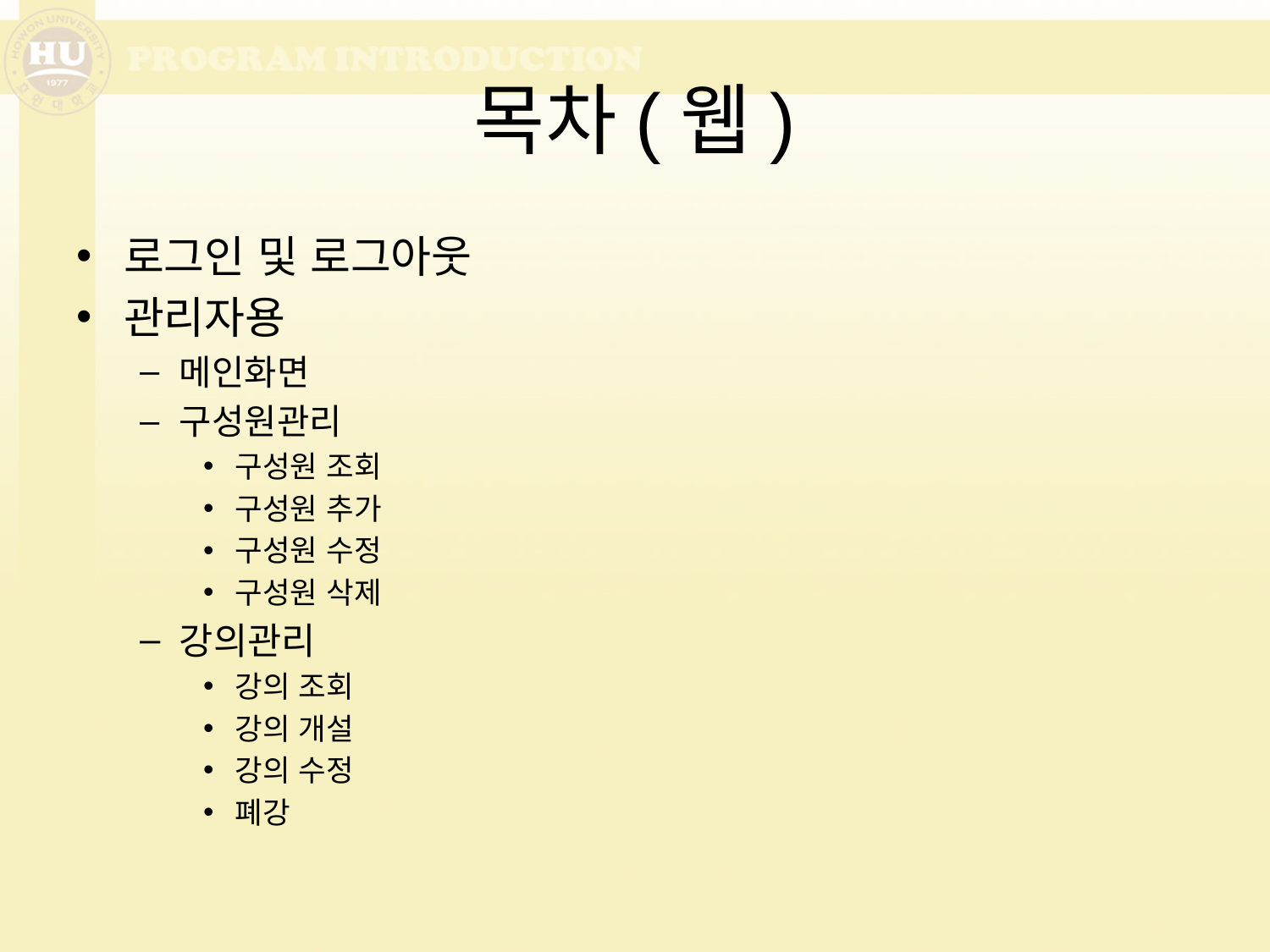

# 목차(웹)
로그인 및 로그아웃
관리자용
메인화면
구성원관리
구성원 조회
구성원 추가
구성원 수정
구성원 삭제
강의관리
강의 조회
강의 개설
강의 수정
폐강